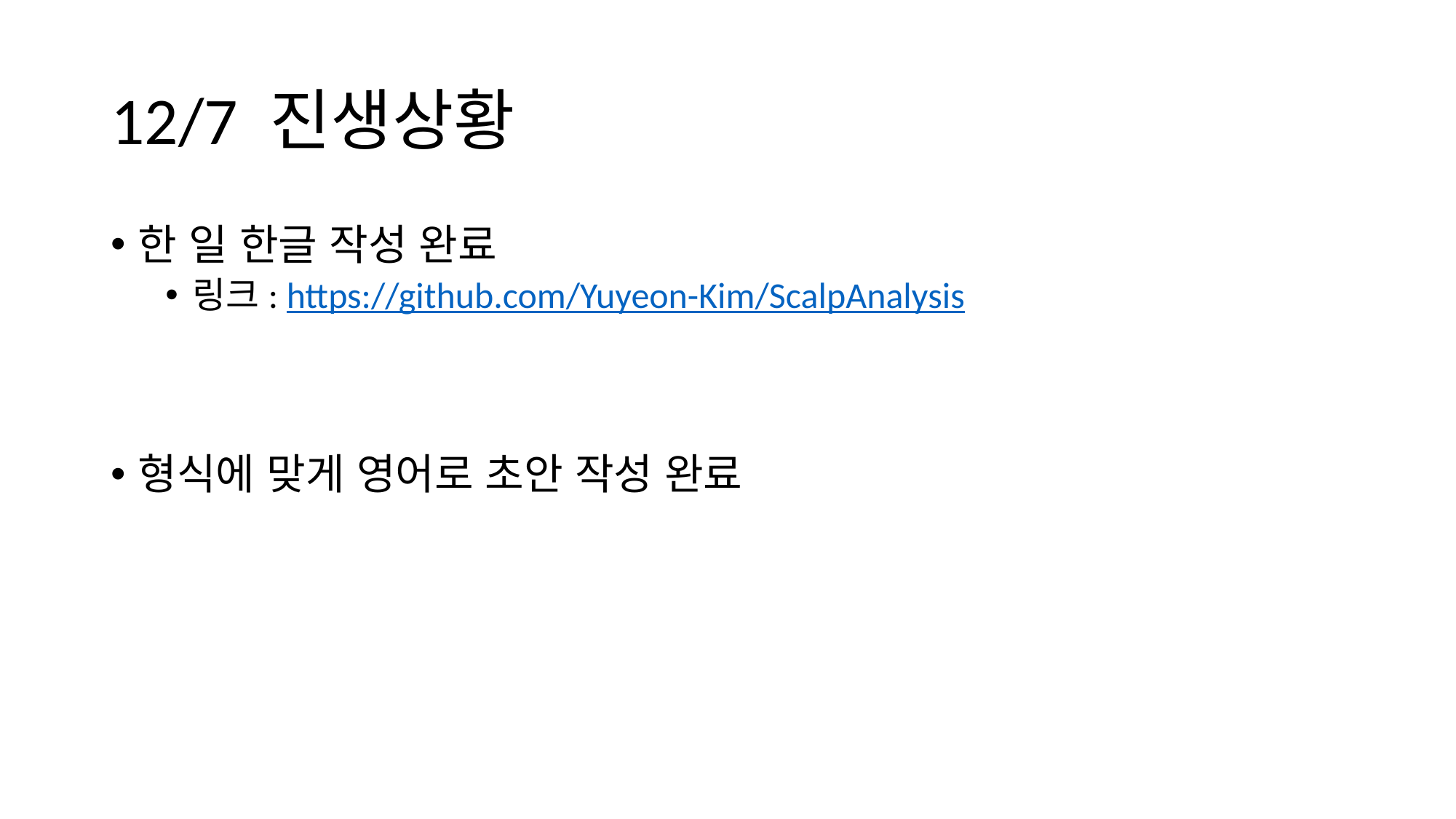

# 12/7 진생상황
한 일 한글 작성 완료
링크: https://github.com/Yuyeon-Kim/ScalpAnalysis

형식에 맞게 영어로 초안 작성 완료